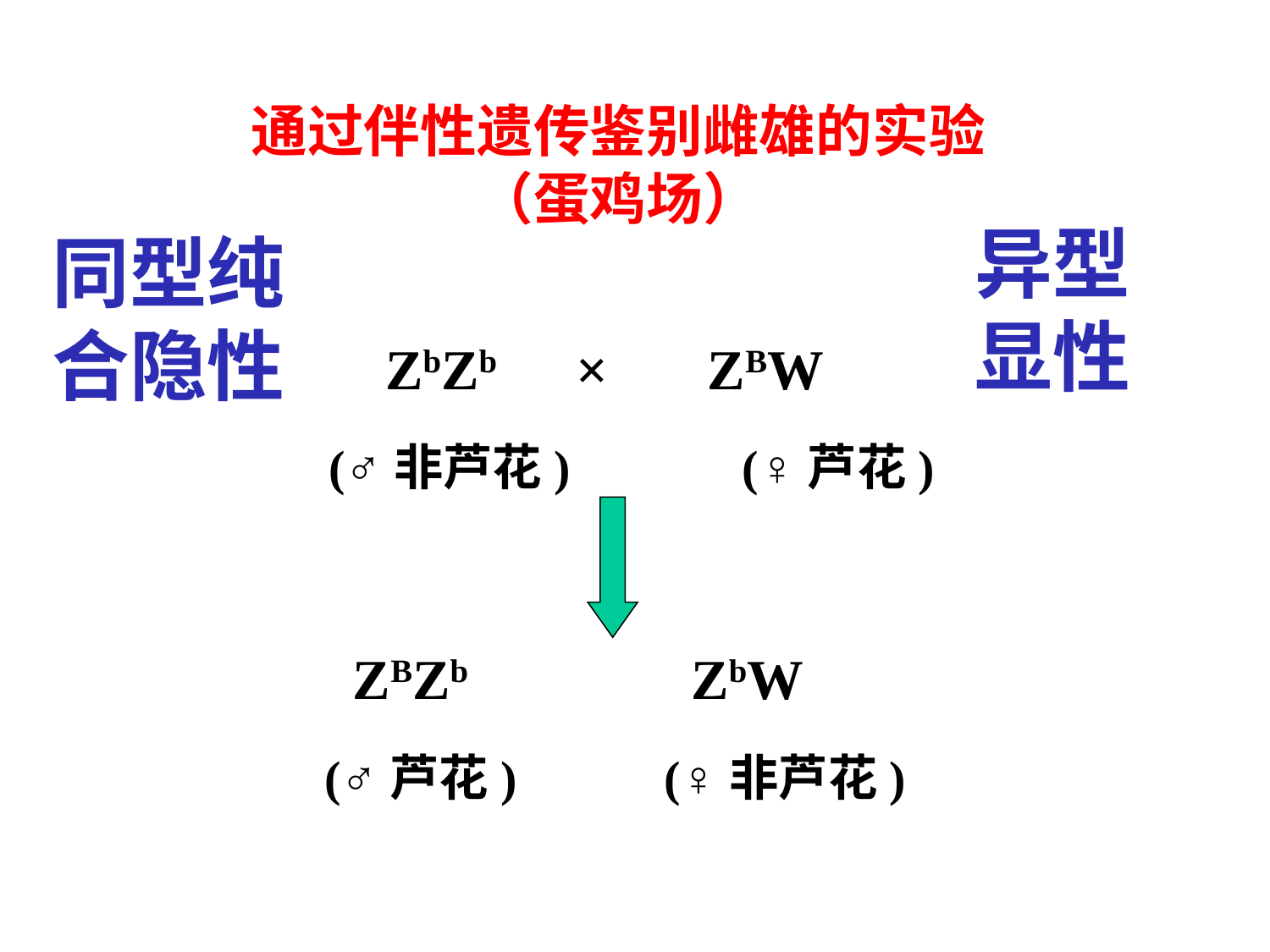

通过伴性遗传鉴别雌雄的实验（蛋鸡场）
异型显性
同型纯合隐性
      ZbZb      ×       ZBW
  (♂非芦花)              (♀芦花)

   ZBZb                           ZbW
 (♂芦花)            (♀非芦花)